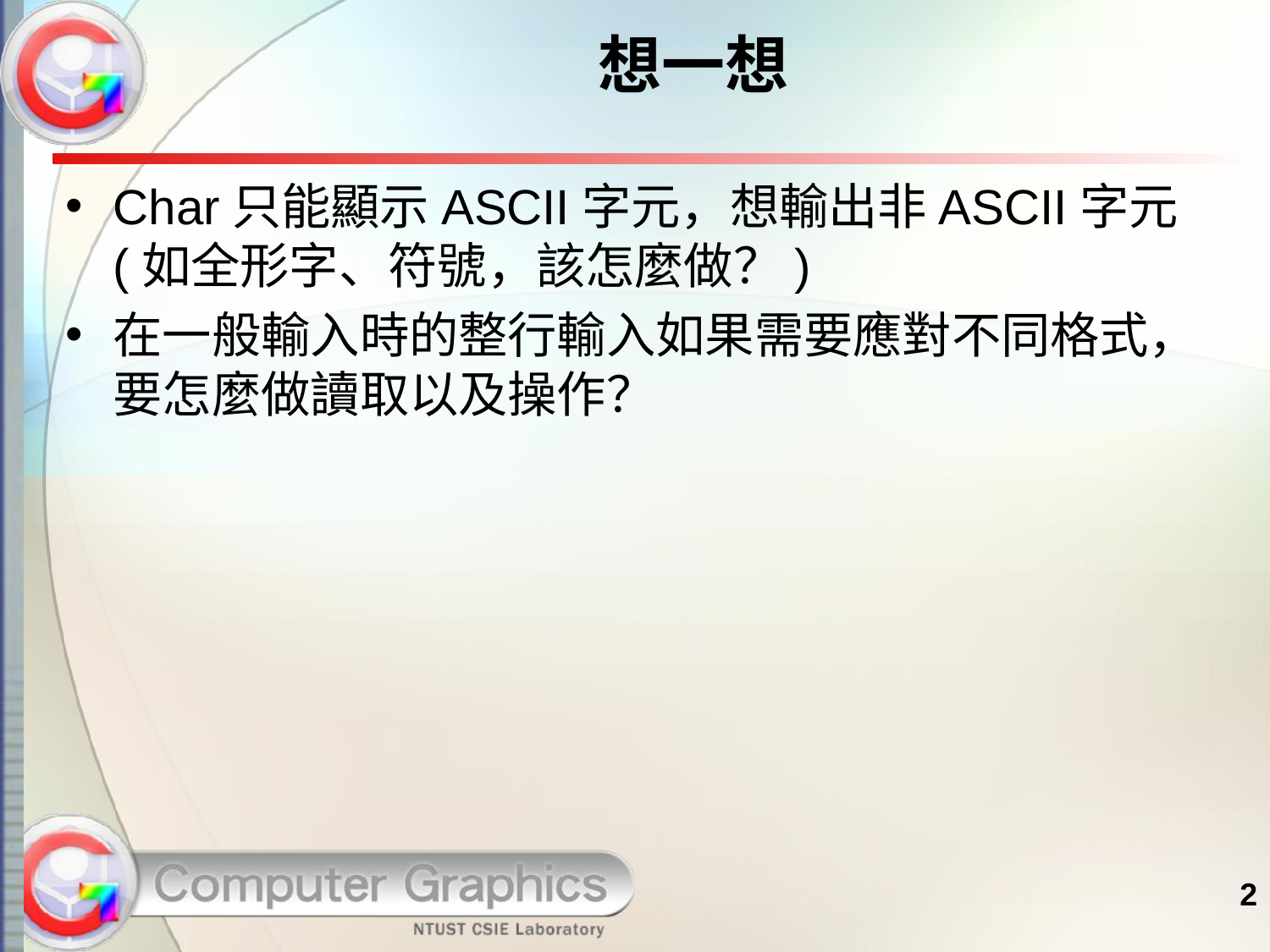

# 想一想
Char只能顯示ASCII字元，想輸出非ASCII字元(如全形字、符號，該怎麼做？)
在一般輸入時的整行輸入如果需要應對不同格式，要怎麼做讀取以及操作？
2